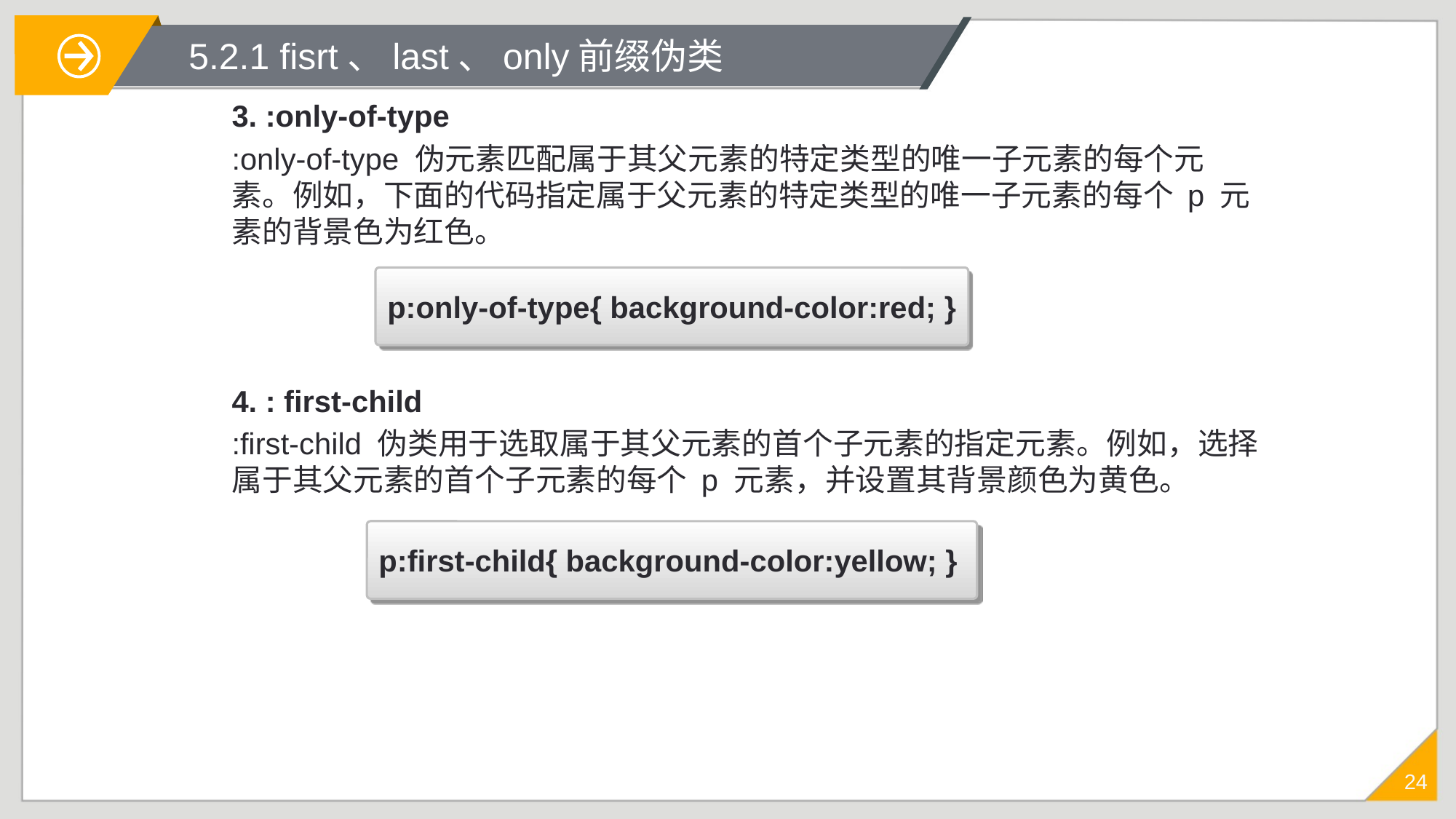

# 5.2.1 fisrt、last、only前缀伪类
3. :only-of-type
:only-of-type 伪元素匹配属于其父元素的特定类型的唯一子元素的每个元素。例如，下面的代码指定属于父元素的特定类型的唯一子元素的每个 p 元素的背景色为红色。

4. : first-child
:first-child 伪类用于选取属于其父元素的首个子元素的指定元素。例如，选择属于其父元素的首个子元素的每个 p 元素，并设置其背景颜色为黄色。

p:only-of-type{ background-color:red; }
p:first-child{ background-color:yellow; }